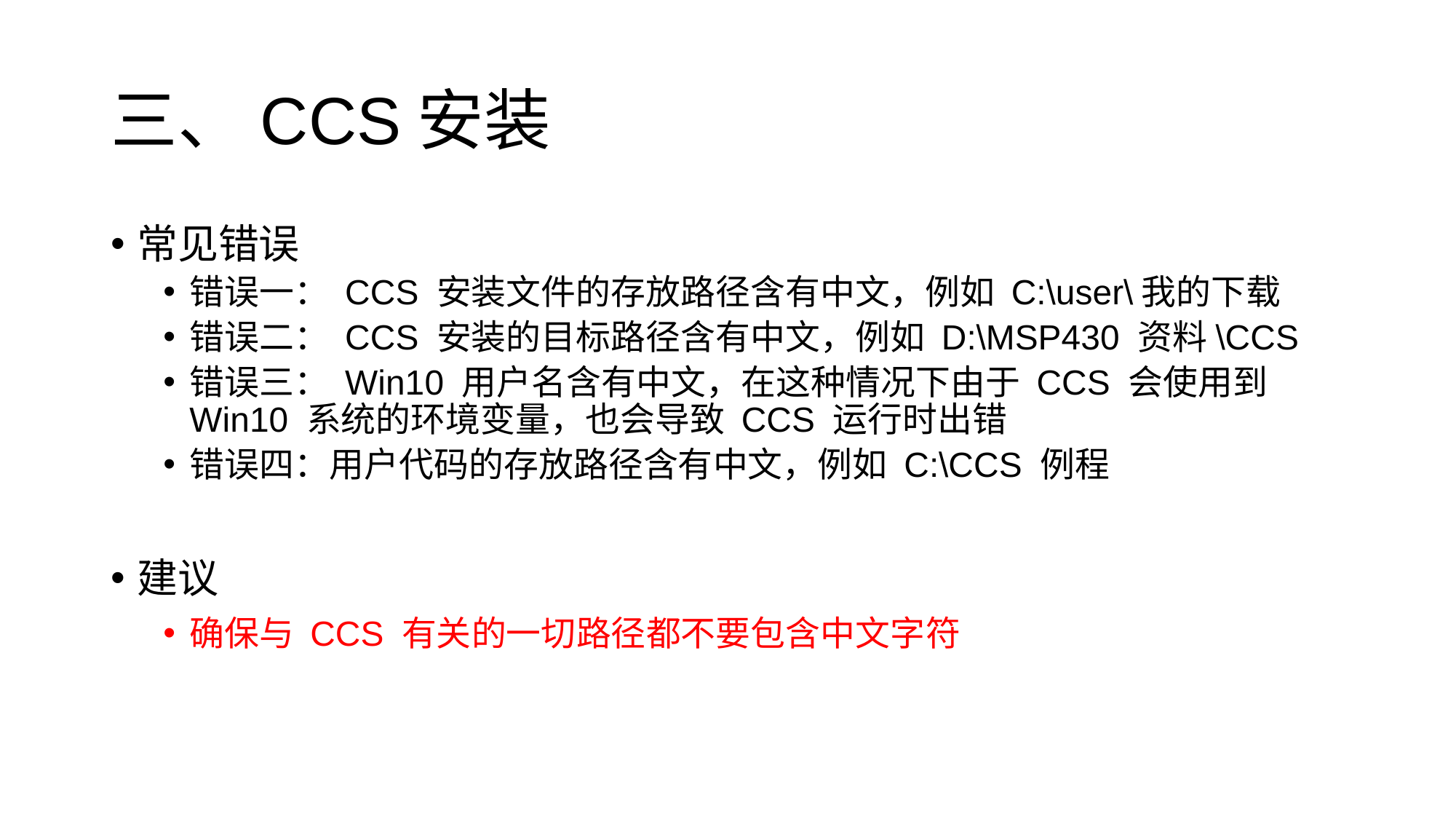

# 三、CCS安装
常见错误
错误一： CCS 安装文件的存放路径含有中文，例如 C:\user\我的下载
错误二： CCS 安装的目标路径含有中文，例如 D:\MSP430 资料\CCS
错误三： Win10 用户名含有中文，在这种情况下由于 CCS 会使用到 Win10 系统的环境变量，也会导致 CCS 运行时出错
错误四：用户代码的存放路径含有中文，例如 C:\CCS 例程

建议
确保与 CCS 有关的一切路径都不要包含中文字符